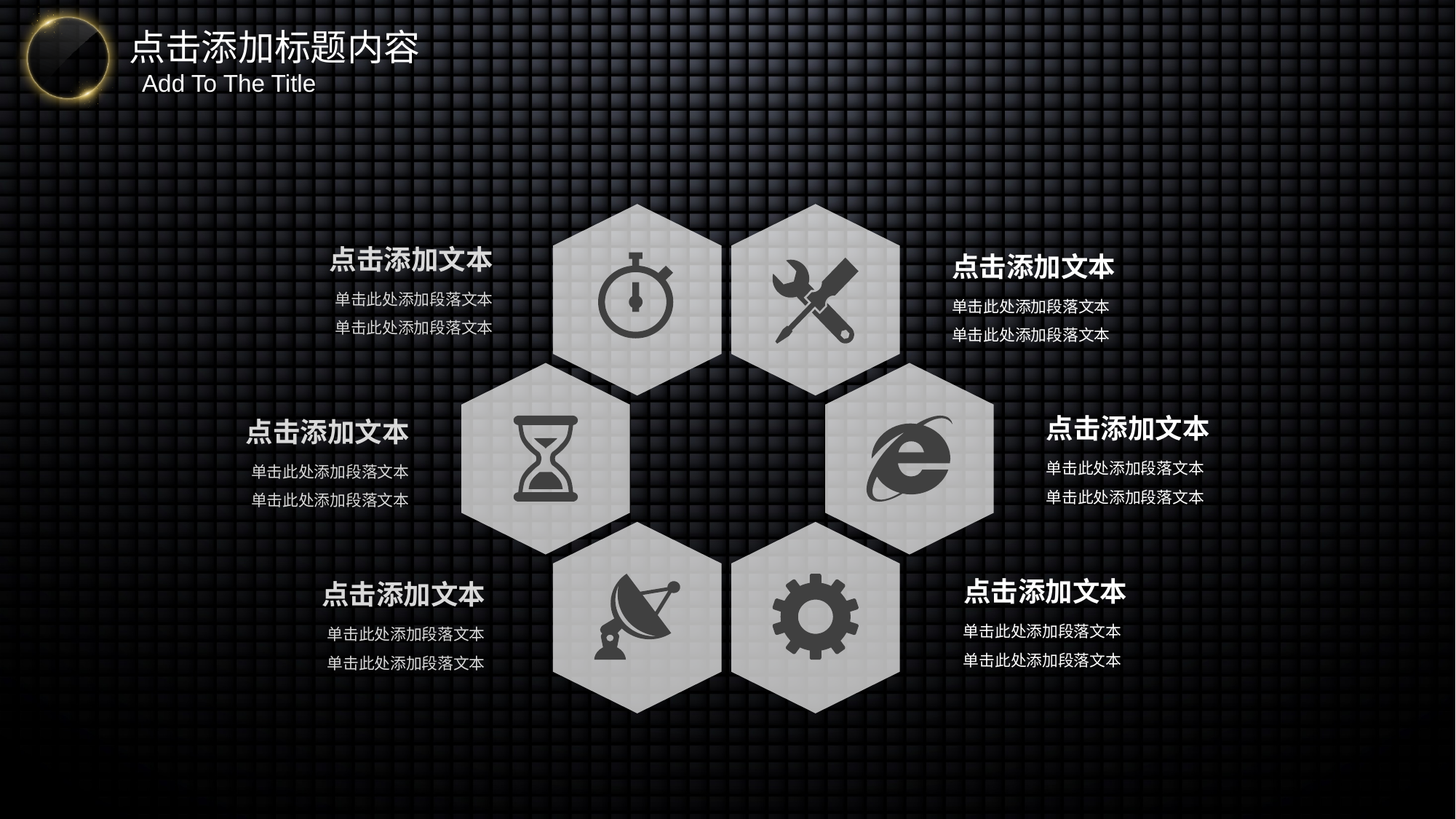

点击添加文本
点击添加文本

单击此处添加段落文本
单击此处添加段落文本
单击此处添加段落文本
单击此处添加段落文本

点击添加文本
点击添加文本

单击此处添加段落文本
单击此处添加段落文本
单击此处添加段落文本
单击此处添加段落文本

点击添加文本
点击添加文本

单击此处添加段落文本
单击此处添加段落文本
单击此处添加段落文本
单击此处添加段落文本